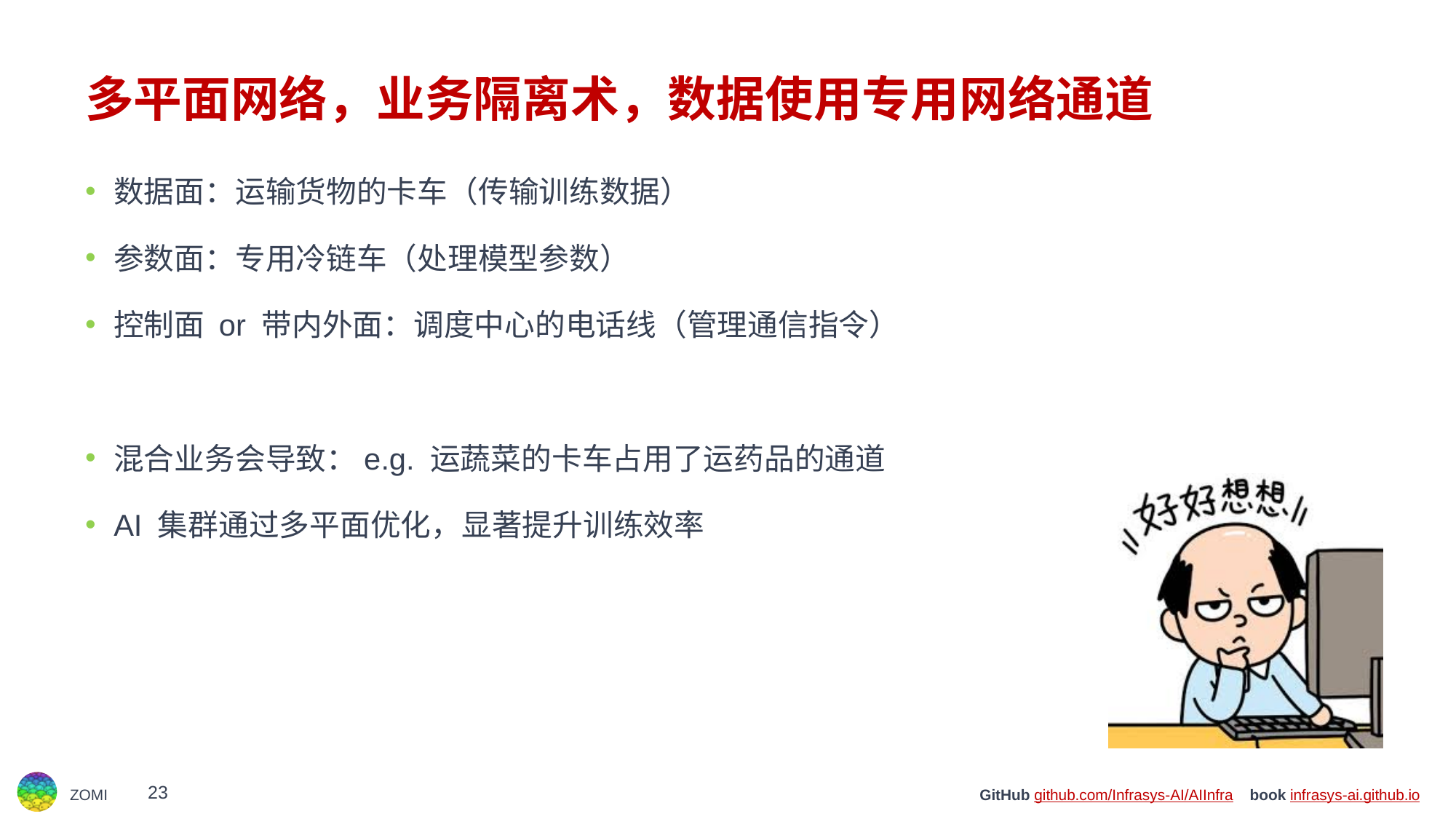

# 多平面网络，业务隔离术，​数据使用专用网络通道
数据面：运输货物的卡车（传输训练数据）
参数面：专用冷链车（处理模型参数）
控制面 or 带内外面：调度中心的电话线（管理通信指令）

混合业务会导致：e.g. 运蔬菜的卡车占用了运药品的通道
AI 集群通过多平面优化，显著提升训练效率